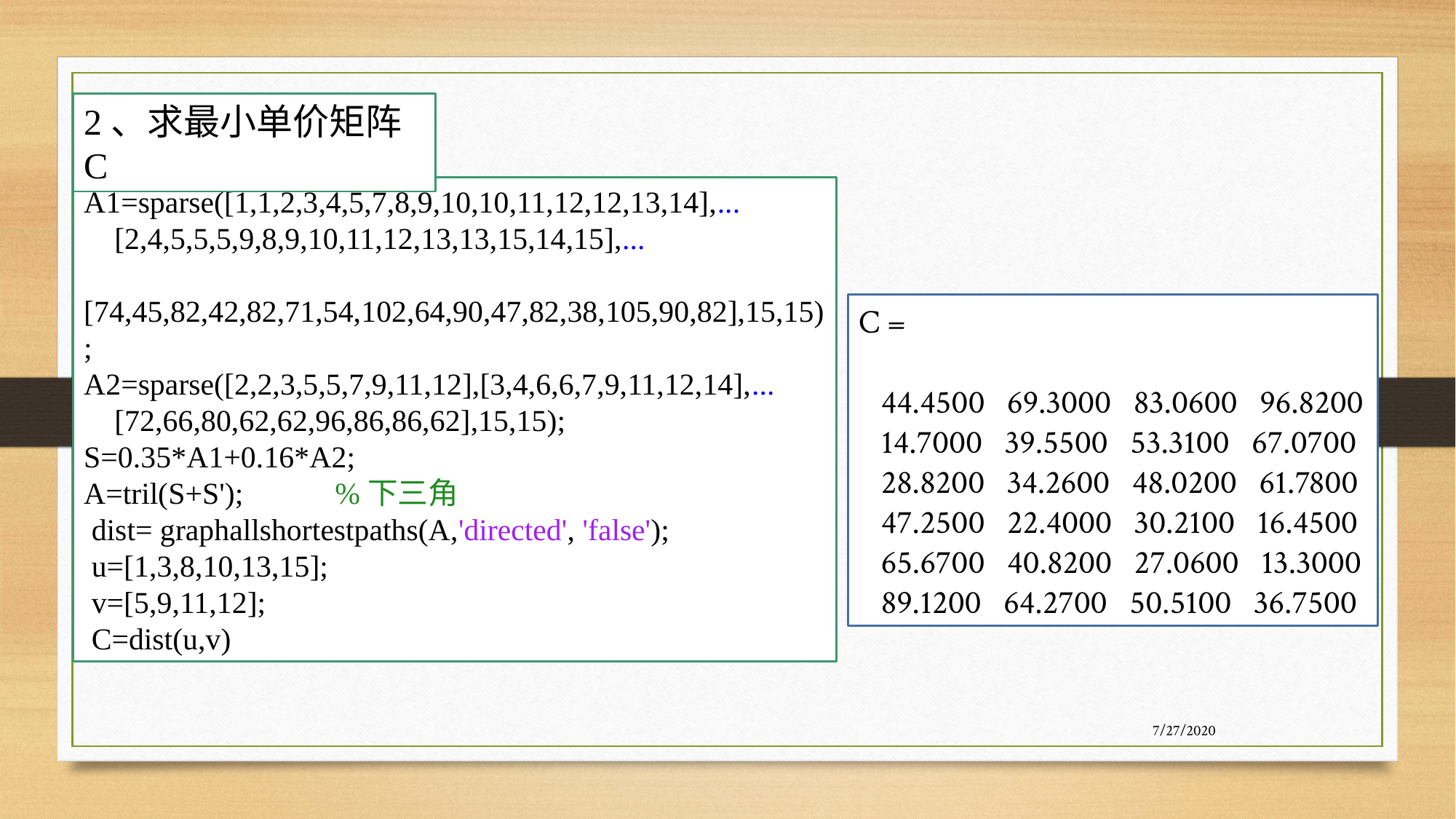

2、求最小单价矩阵C
A1=sparse([1,1,2,3,4,5,7,8,9,10,10,11,12,12,13,14],...
    [2,4,5,5,5,9,8,9,10,11,12,13,13,15,14,15],...
    [74,45,82,42,82,71,54,102,64,90,47,82,38,105,90,82],15,15);
A2=sparse([2,2,3,5,5,7,9,11,12],[3,4,6,6,7,9,11,12,14],...
    [72,66,80,62,62,96,86,86,62],15,15);
S=0.35*A1+0.16*A2;
A=tril(S+S');            %下三角
 dist= graphallshortestpaths(A,'directed', 'false');
 u=[1,3,8,10,13,15];
 v=[5,9,11,12];
 C=dist(u,v)
C =

   44.4500   69.3000   83.0600   96.8200
   14.7000   39.5500   53.3100   67.0700
   28.8200   34.2600   48.0200   61.7800
   47.2500   22.4000   30.2100   16.4500
   65.6700   40.8200   27.0600   13.3000
   89.1200   64.2700   50.5100   36.7500

7/27/2020